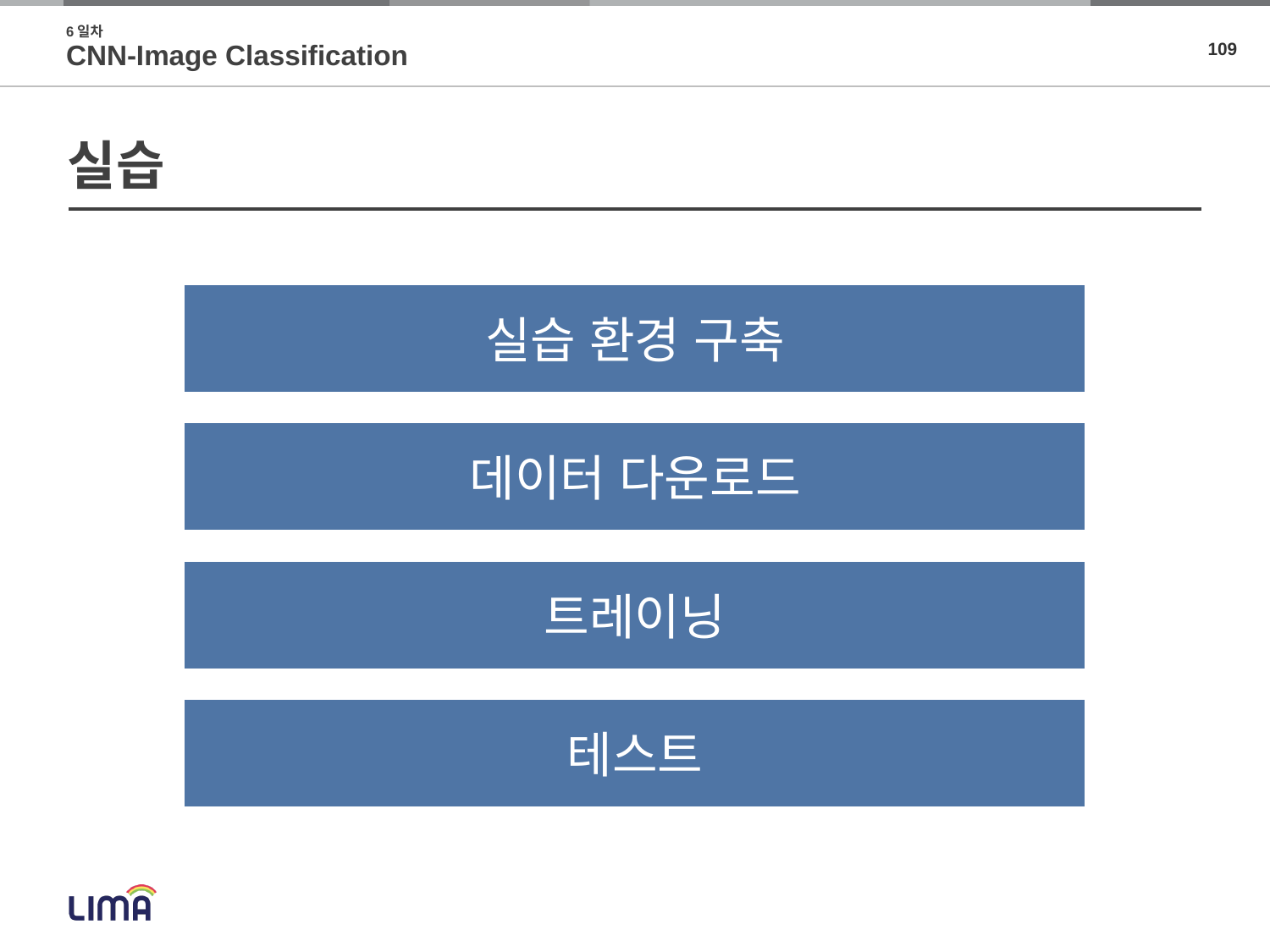

6일차
CNN-Image Classification
# 실습
실습 환경 구축
데이터 다운로드
트레이닝
테스트